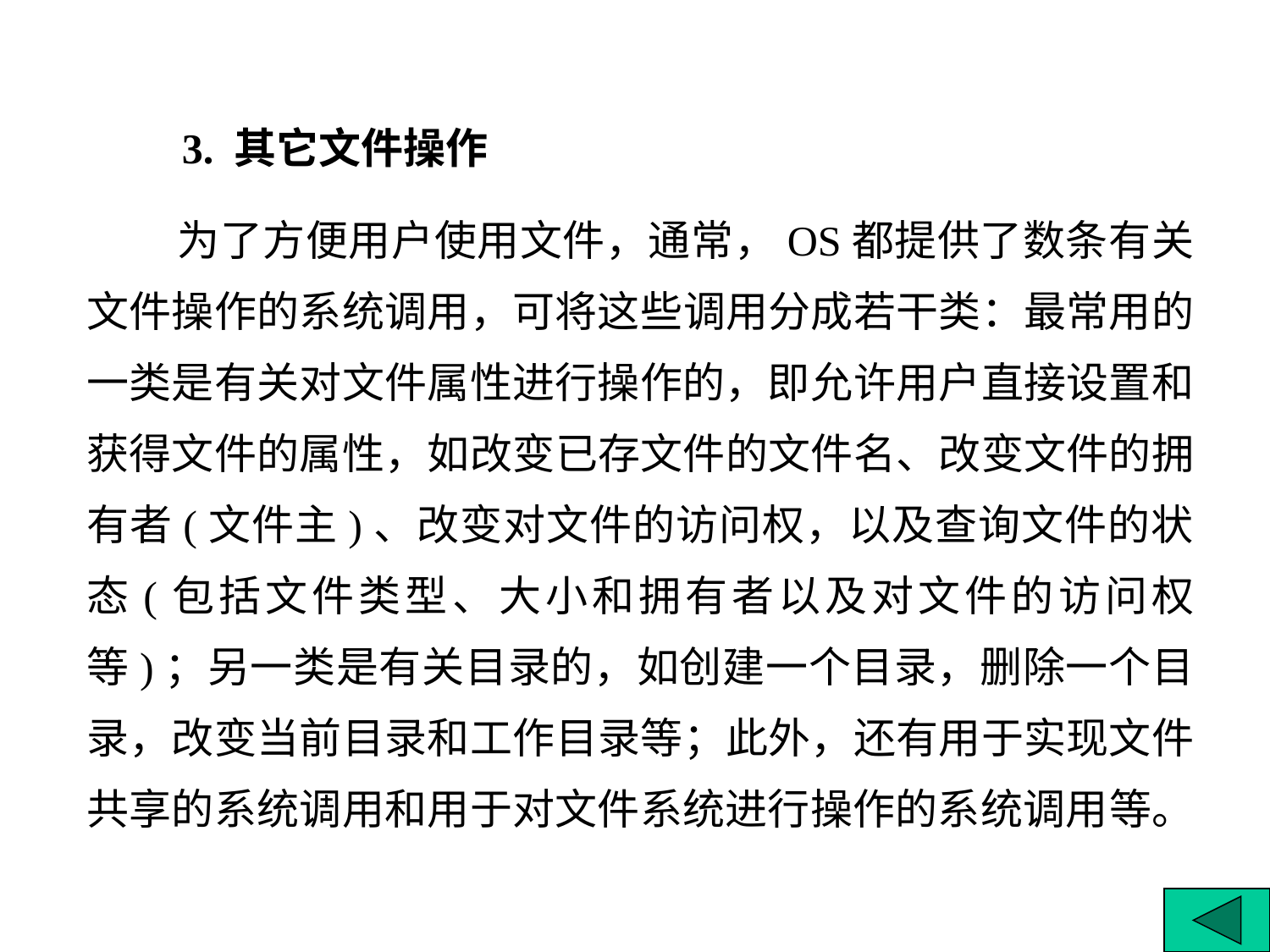

3. 其它文件操作
        为了方便用户使用文件，通常，OS都提供了数条有关文件操作的系统调用，可将这些调用分成若干类：最常用的一类是有关对文件属性进行操作的，即允许用户直接设置和获得文件的属性，如改变已存文件的文件名、改变文件的拥有者(文件主)、改变对文件的访问权，以及查询文件的状态(包括文件类型、大小和拥有者以及对文件的访问权等)；另一类是有关目录的，如创建一个目录，删除一个目录，改变当前目录和工作目录等；此外，还有用于实现文件共享的系统调用和用于对文件系统进行操作的系统调用等。